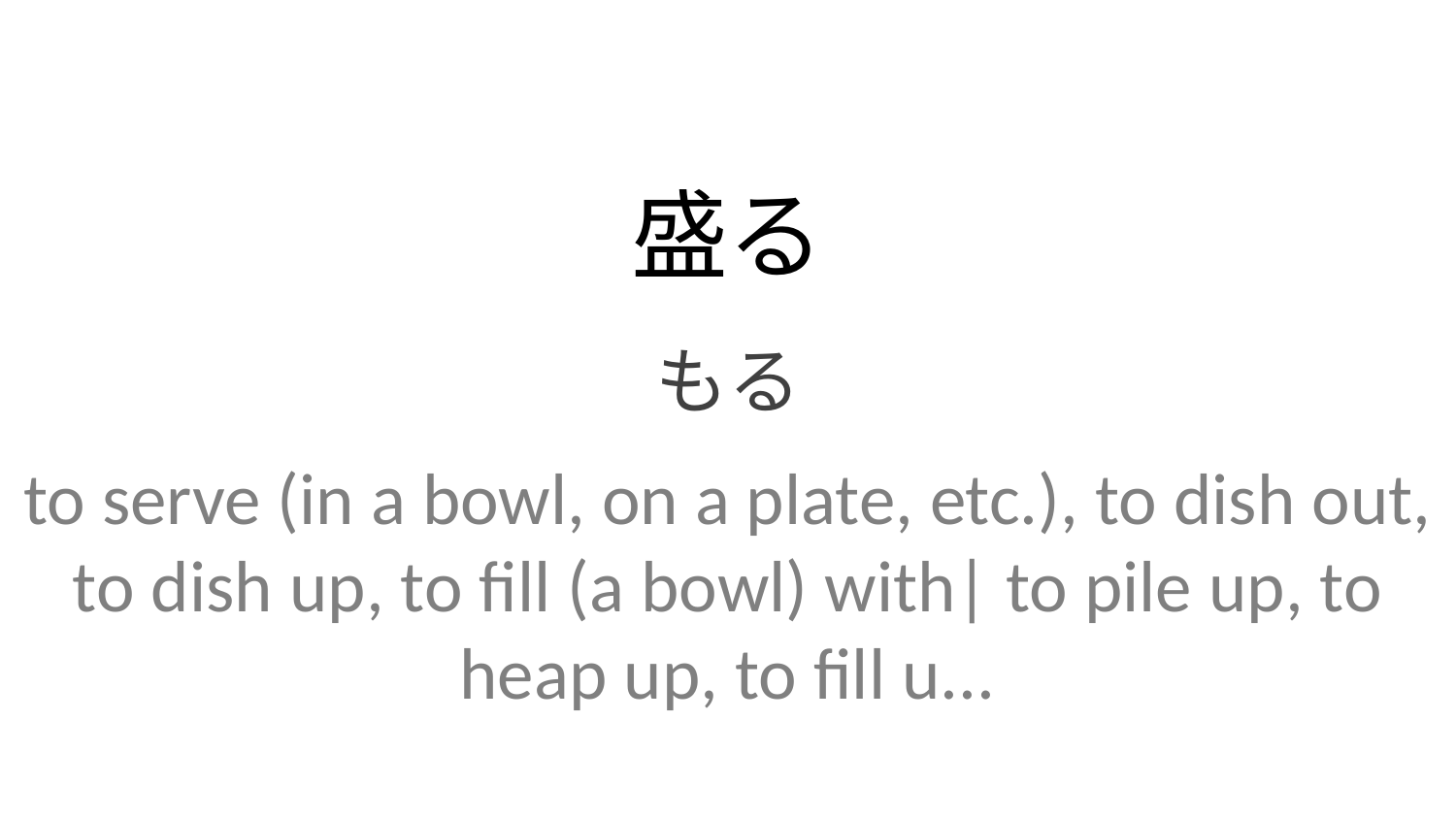

盛る

もる
to serve (in a bowl, on a plate, etc.), to dish out, to dish up, to fill (a bowl) with| to pile up, to heap up, to fill u...